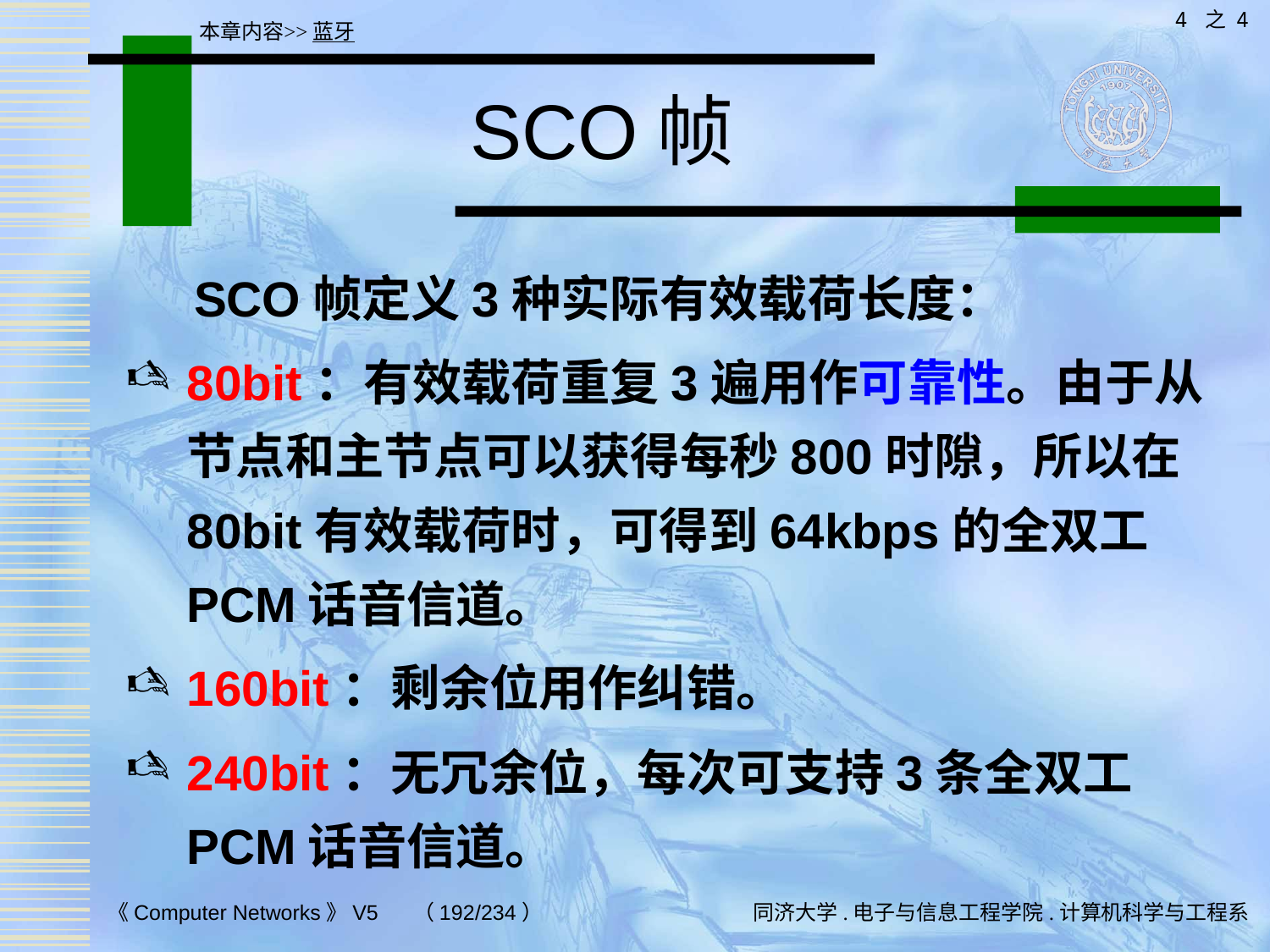

4 之 4
本章内容>>蓝牙
# SCO帧
     SCO帧定义3种实际有效载荷长度：
80bit：有效载荷重复3遍用作可靠性。由于从节点和主节点可以获得每秒800时隙，所以在80bit有效载荷时，可得到64kbps的全双工PCM话音信道。
160bit：剩余位用作纠错。
240bit：无冗余位，每次可支持3条全双工PCM话音信道。